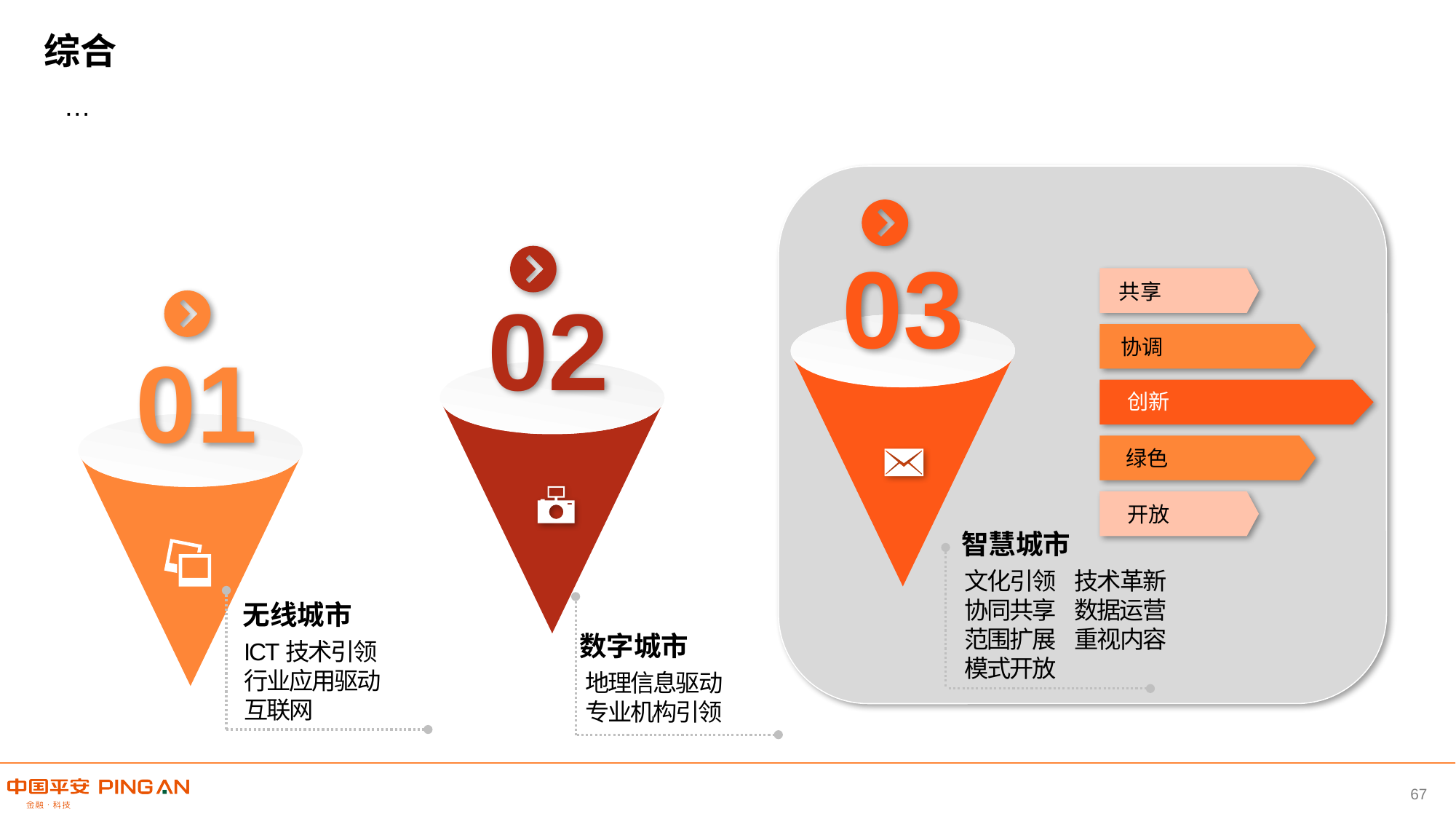

综合
…

03

共享

协调

创新

绿色

开放
02

01

智慧城市

文化引领     技术革新
协同共享     数据运营
范围扩展     重视内容
模式开放
无线城市

ICT技术引领
行业应用驱动
互联网
数字城市
地理信息驱动
专业机构引领